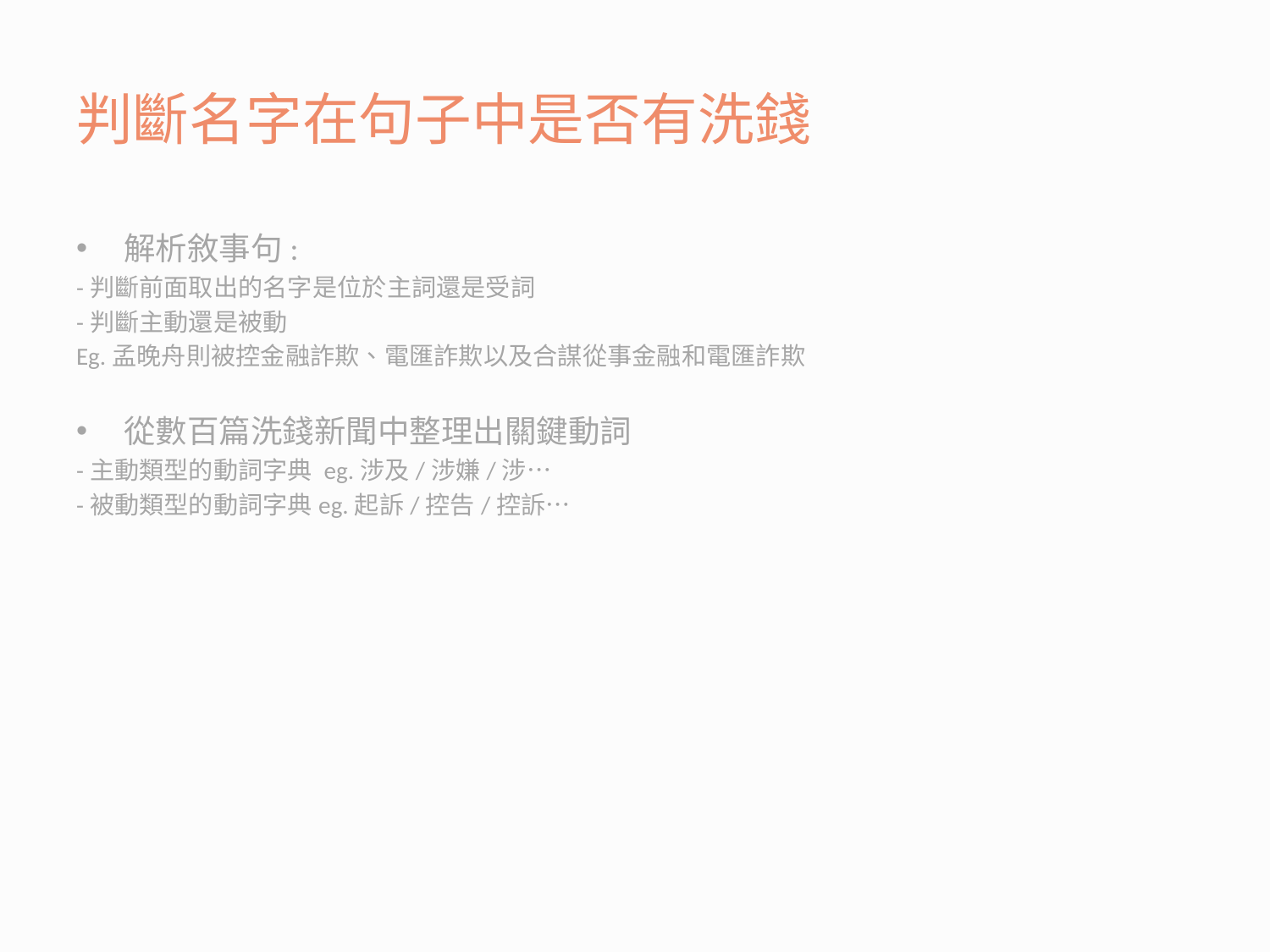

# 判斷名字在句子中是否有洗錢
解析敘事句:
-判斷前面取出的名字是位於主詞還是受詞
-判斷主動還是被動
Eg.孟晚舟則被控金融詐欺、電匯詐欺以及合謀從事金融和電匯詐欺

從數百篇洗錢新聞中整理出關鍵動詞
-主動類型的動詞字典 eg.涉及/涉嫌/涉…
-被動類型的動詞字典eg.起訴/控告/控訴…